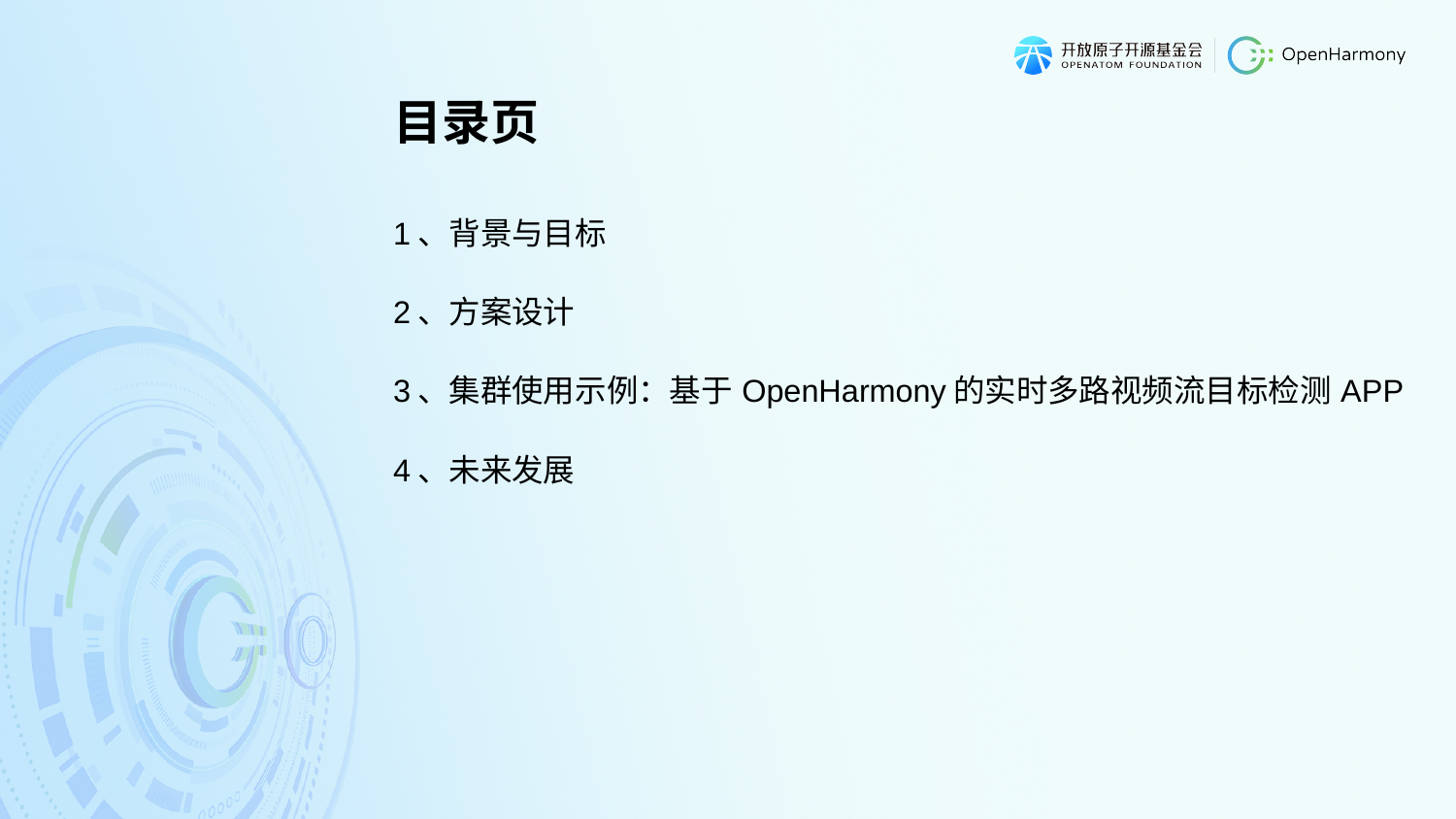

目录页
1、背景与目标
2、方案设计
3、集群使用示例：基于OpenHarmony的实时多路视频流目标检测APP
4、未来发展